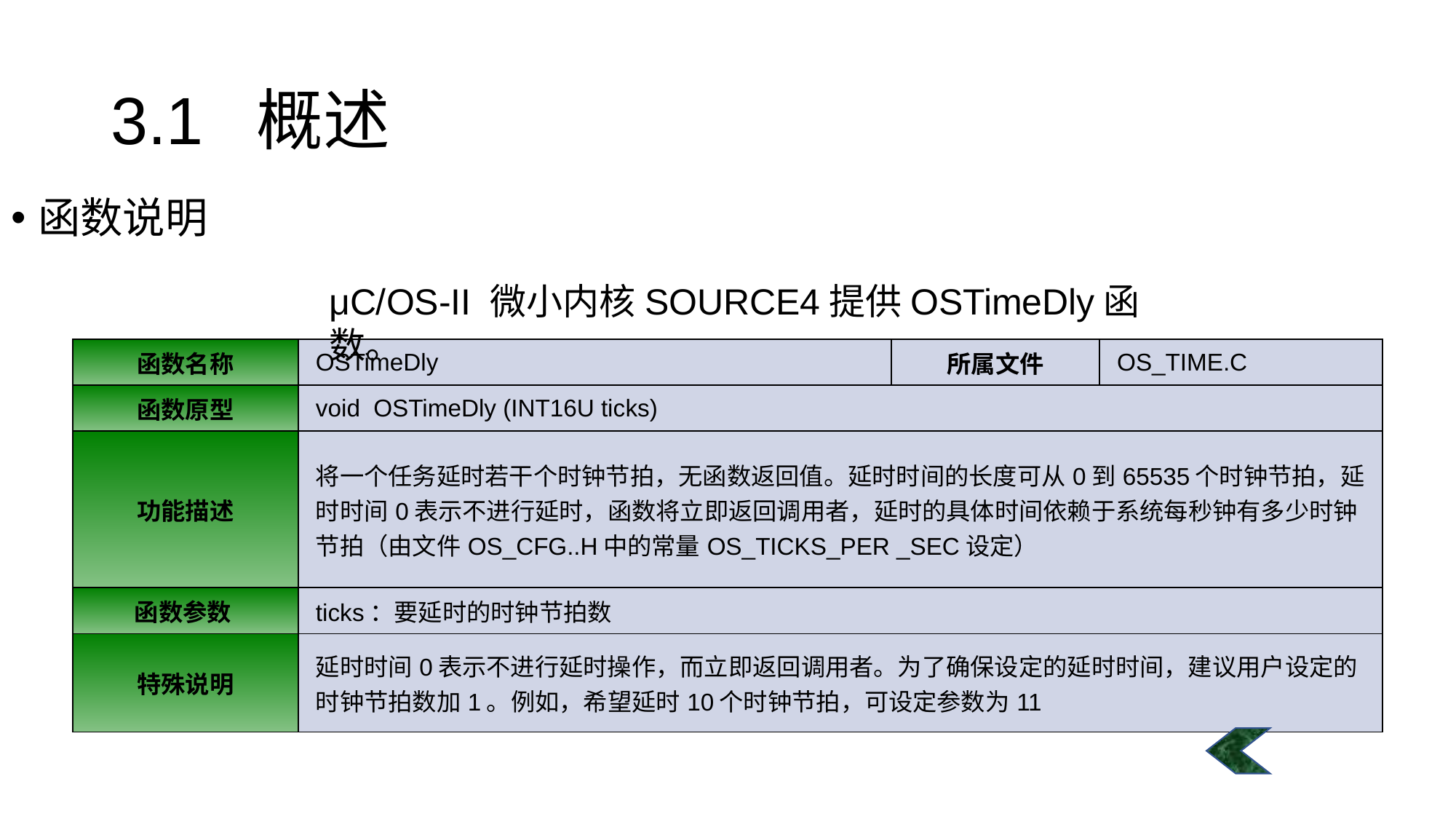

# 3.1  概述
函数说明
μC/OS-II 微小内核SOURCE4提供OSTimeDly函数。
| 函数名称 | OSTimeDly | 所属文件 | OS\_TIME.C |
| --- | --- | --- | --- |
| 函数原型 | void OSTimeDly (INT16U ticks) |  |  |
| 功能描述 | 将一个任务延时若干个时钟节拍，无函数返回值。延时时间的长度可从0到65535个时钟节拍，延时时间0表示不进行延时，函数将立即返回调用者，延时的具体时间依赖于系统每秒钟有多少时钟节拍（由文件OS\_CFG..H中的常量OS\_TICKS\_PER \_SEC设定） |  |  |
| 函数参数 | ticks：要延时的时钟节拍数 |  |  |
| 特殊说明 | 延时时间0表示不进行延时操作，而立即返回调用者。为了确保设定的延时时间，建议用户设定的时钟节拍数加1。例如，希望延时10个时钟节拍，可设定参数为11 |  |  |